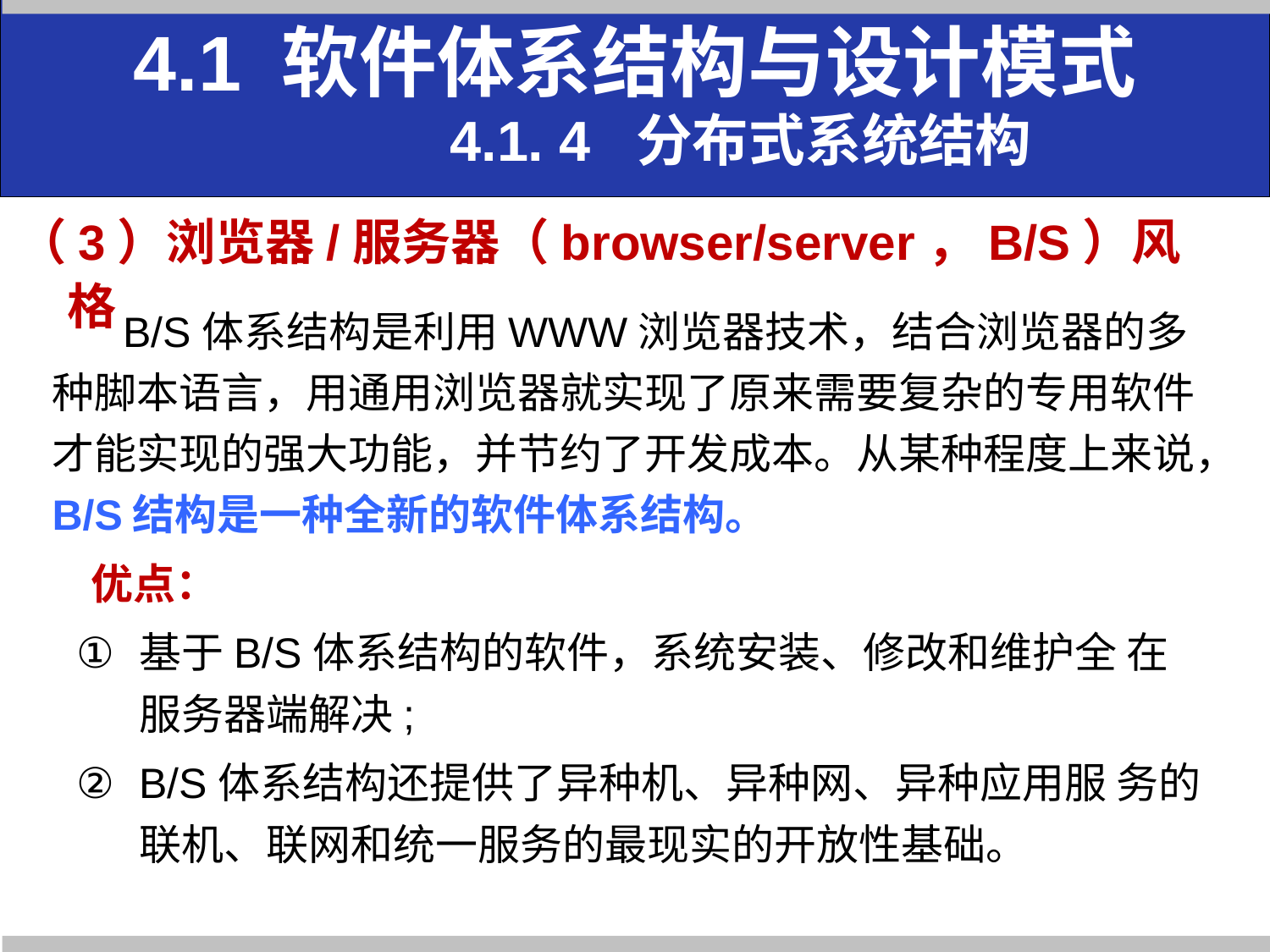

4.1 软件体系结构与设计模式
           4.1. 4  分布式系统结构
  （3）浏览器/服务器（browser/server，B/S）风格
      B/S体系结构是利用WWW浏览器技术，结合浏览器的多种脚本语言，用通用浏览器就实现了原来需要复杂的专用软件才能实现的强大功能，并节约了开发成本。从某种程度上来说，B/S结构是一种全新的软件体系结构。
   优点：
基于B/S体系结构的软件，系统安装、修改和维护全 在服务器端解决;
B/S体系结构还提供了异种机、异种网、异种应用服 务的联机、联网和统一服务的最现实的开放性基础。
427